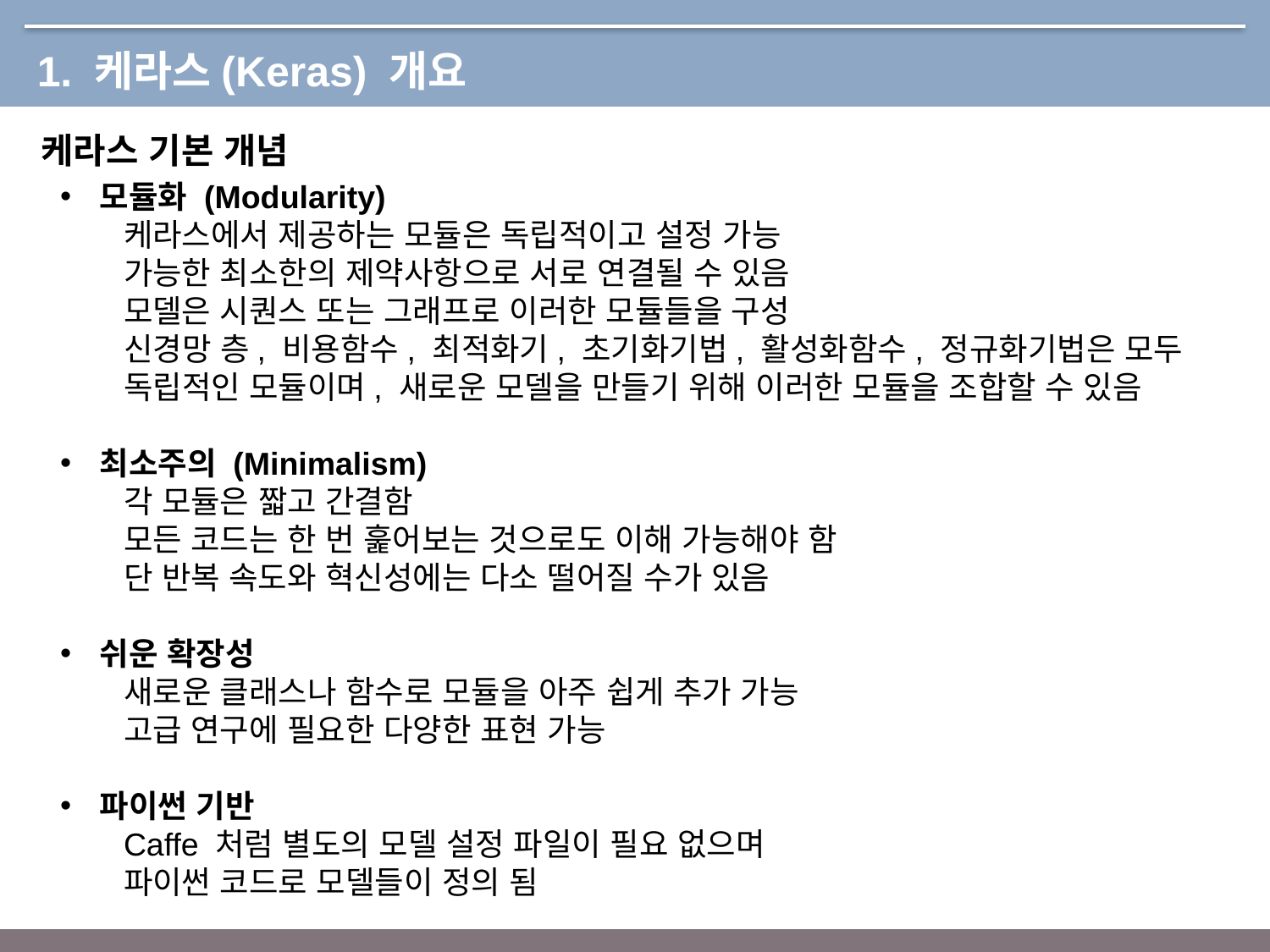

1. 케라스(Keras) 개요
케라스 기본 개념
모듈화 (Modularity)
케라스에서 제공하는 모듈은 독립적이고 설정 가능
가능한 최소한의 제약사항으로 서로 연결될 수 있음
모델은 시퀀스 또는 그래프로 이러한 모듈들을 구성
신경망 층, 비용함수, 최적화기, 초기화기법, 활성화함수, 정규화기법은 모두
독립적인 모듈이며, 새로운 모델을 만들기 위해 이러한 모듈을 조합할 수 있음
최소주의 (Minimalism)
각 모듈은 짧고 간결함
모든 코드는 한 번 훑어보는 것으로도 이해 가능해야 함
단 반복 속도와 혁신성에는 다소 떨어질 수가 있음
쉬운 확장성
새로운 클래스나 함수로 모듈을 아주 쉽게 추가 가능
고급 연구에 필요한 다양한 표현 가능
파이썬 기반
Caffe 처럼 별도의 모델 설정 파일이 필요 없으며
파이썬 코드로 모델들이 정의 됨